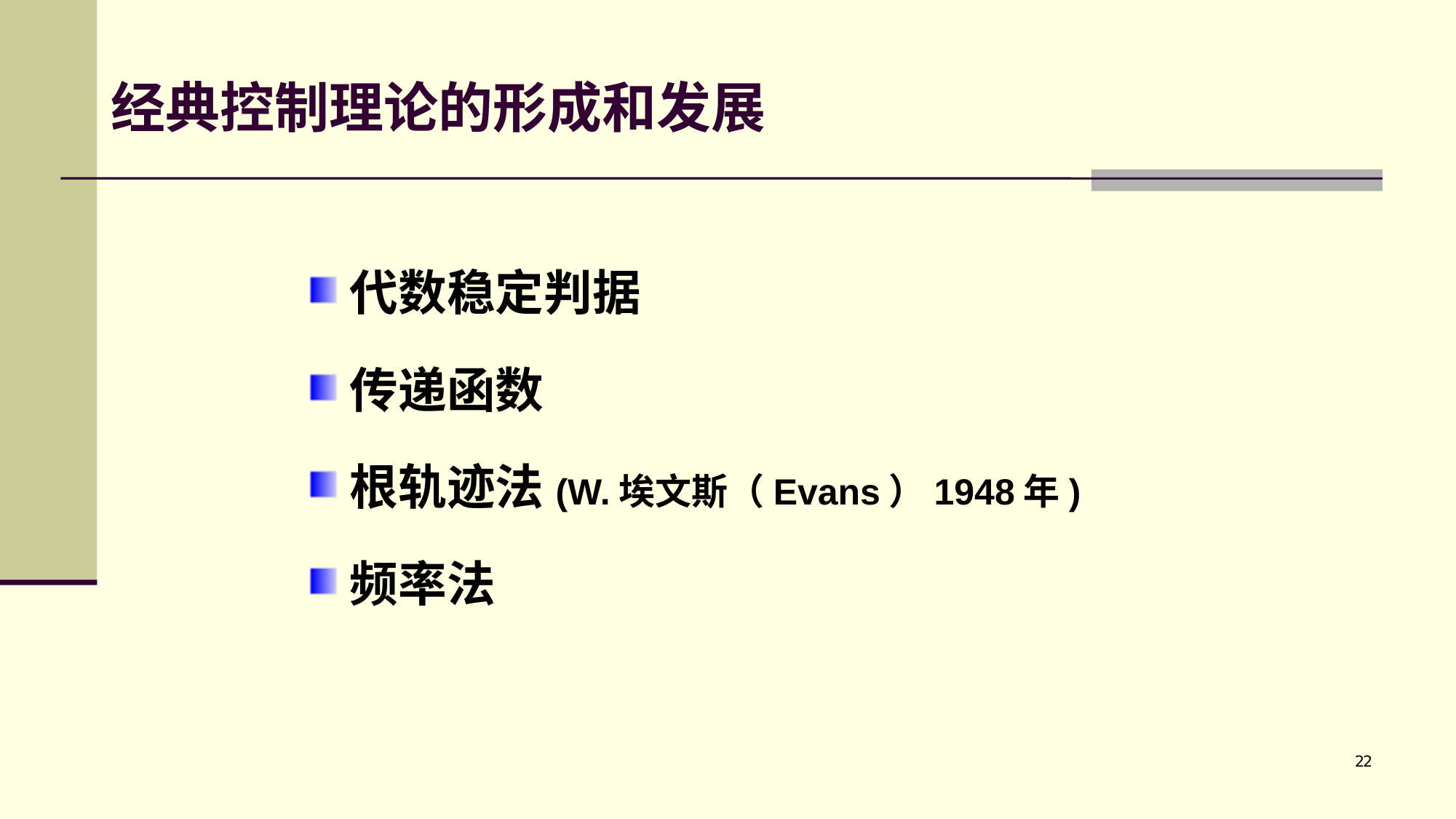

# 经典控制理论的形成和发展
代数稳定判据
传递函数
根轨迹法(W.埃文斯（Evans）1948年)
频率法
22